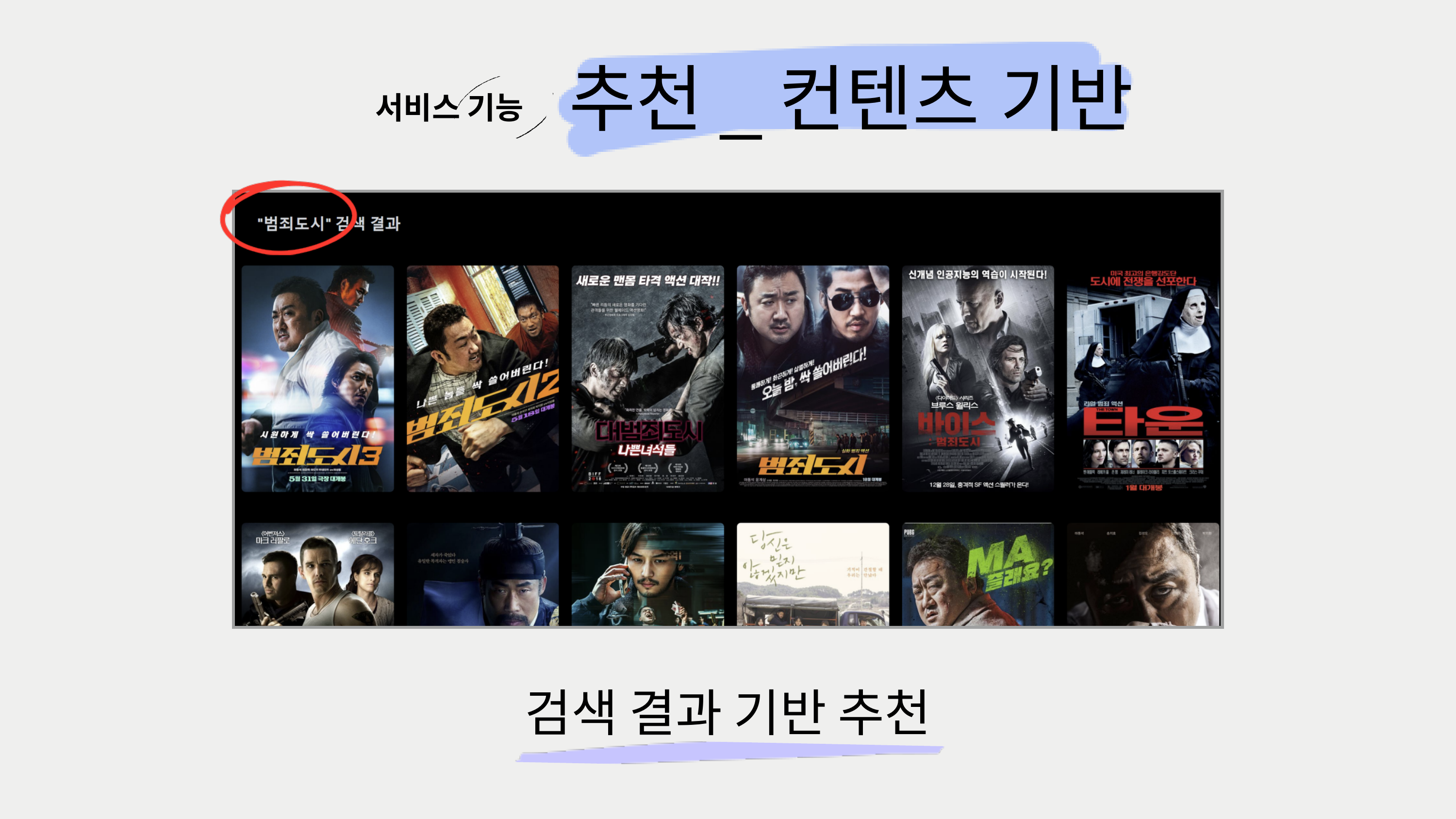

추천_컨텐츠 기반

서비스 기능

검색 결과 기반 추천